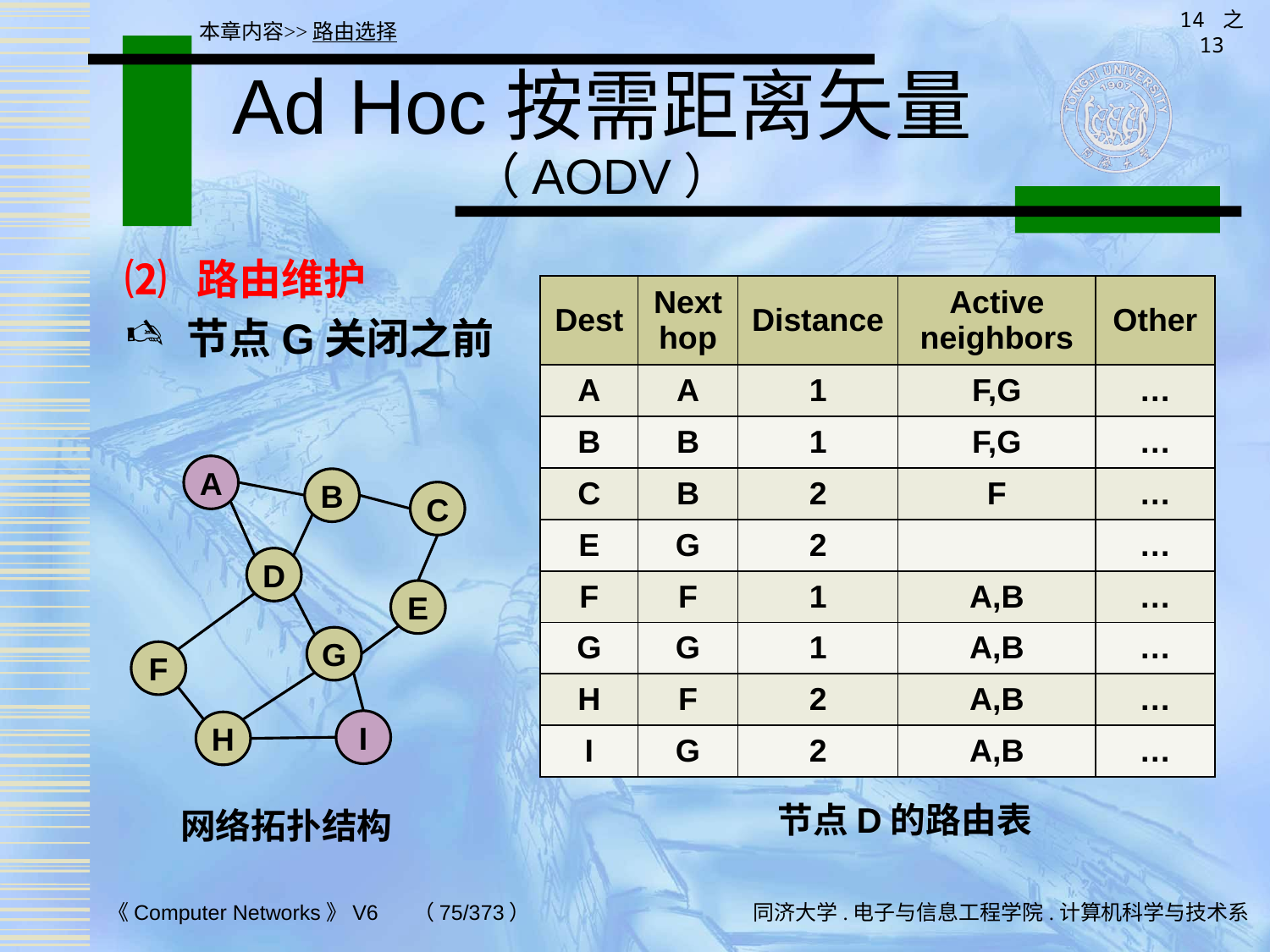

14 之 13
本章内容>>路由选择
# Ad Hoc按需距离矢量（AODV）
⑵  路由维护
节点G关闭之前
| Dest | Next hop | Distance | Active neighbors | Other |
| --- | --- | --- | --- | --- |
| A | A | 1 | F,G | … |
| B | B | 1 | F,G | … |
| C | B | 2 | F | … |
| E | G | 2 |  | … |
| F | F | 1 | A,B | … |
| G | G | 1 | A,B | … |
| H | F | 2 | A,B | … |
| I | G | 2 | A,B | … |
A
B
C
D
E
G
F
I
H
节点D的路由表
网络拓扑结构